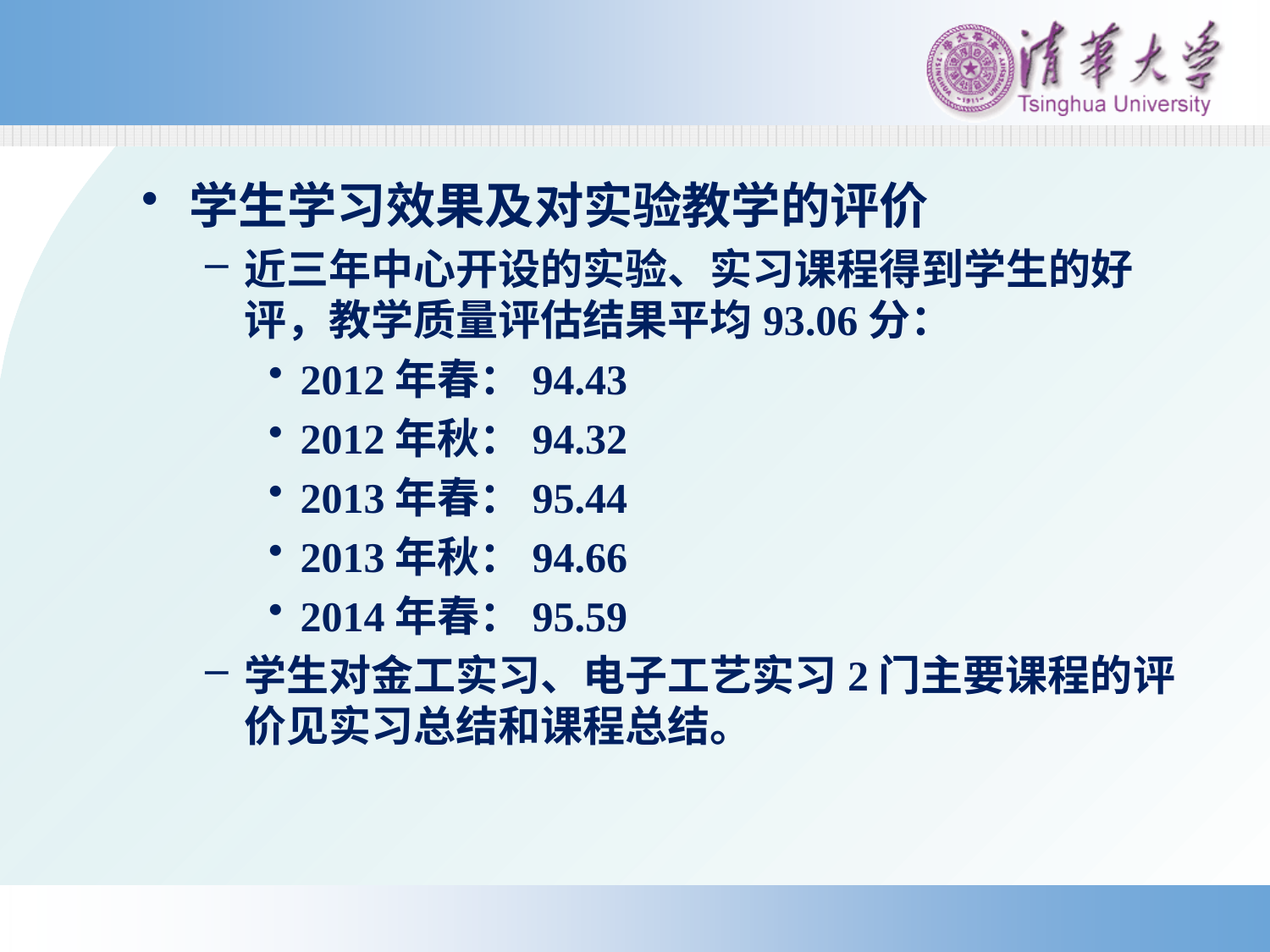

学生学习效果及对实验教学的评价
近三年中心开设的实验、实习课程得到学生的好评，教学质量评估结果平均93.06分：
2012年春：94.43
2012年秋：94.32
2013年春：95.44
2013年秋：94.66
2014年春：95.59
学生对金工实习、电子工艺实习2门主要课程的评价见实习总结和课程总结。